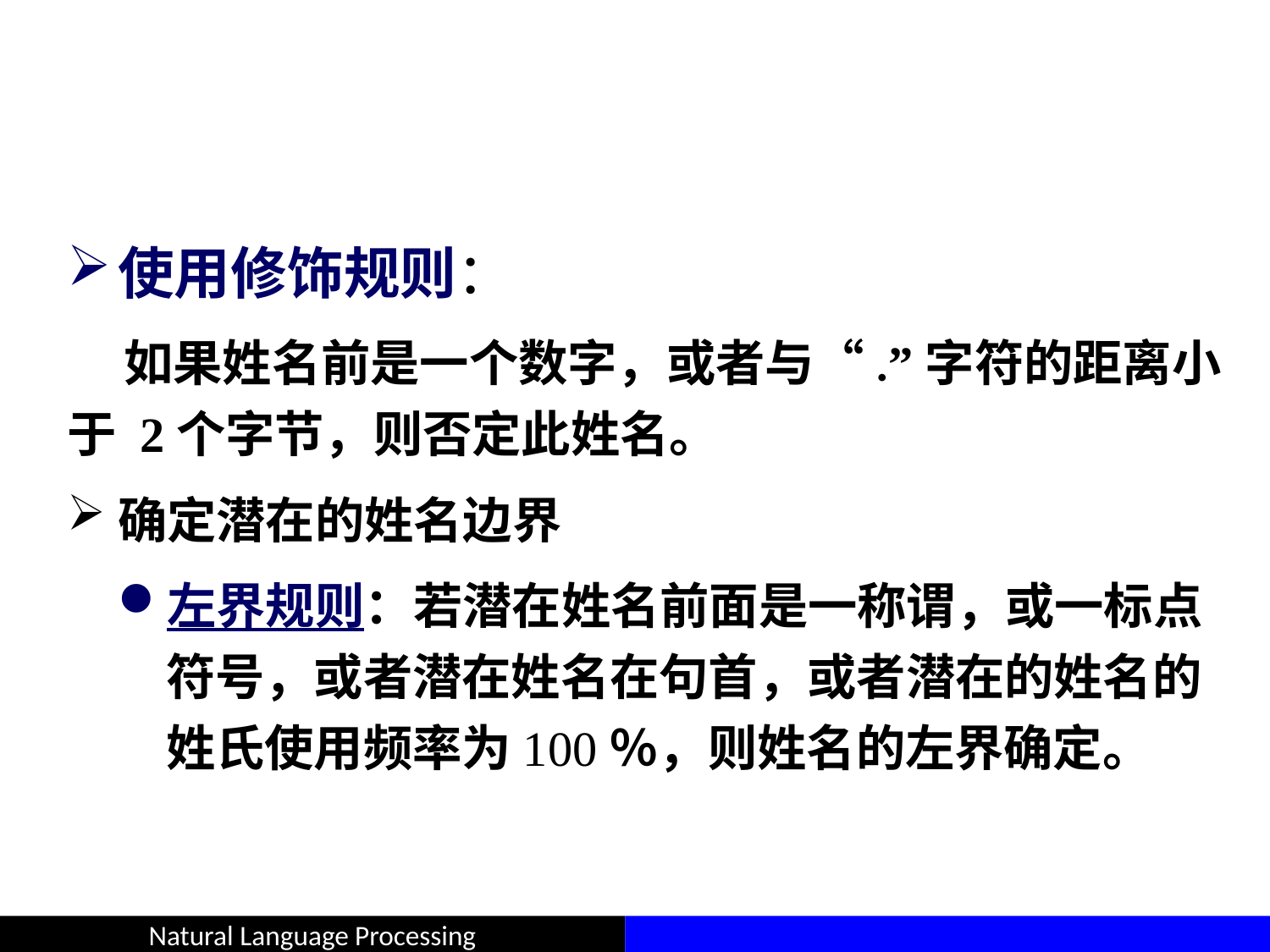

#
使用修饰规则：
    如果姓名前是一个数字，或者与“.”字符的距离小于 2个字节，则否定此姓名。
确定潜在的姓名边界
左界规则：若潜在姓名前面是一称谓，或一标点符号，或者潜在姓名在句首，或者潜在的姓名的姓氏使用频率为100％，则姓名的左界确定。